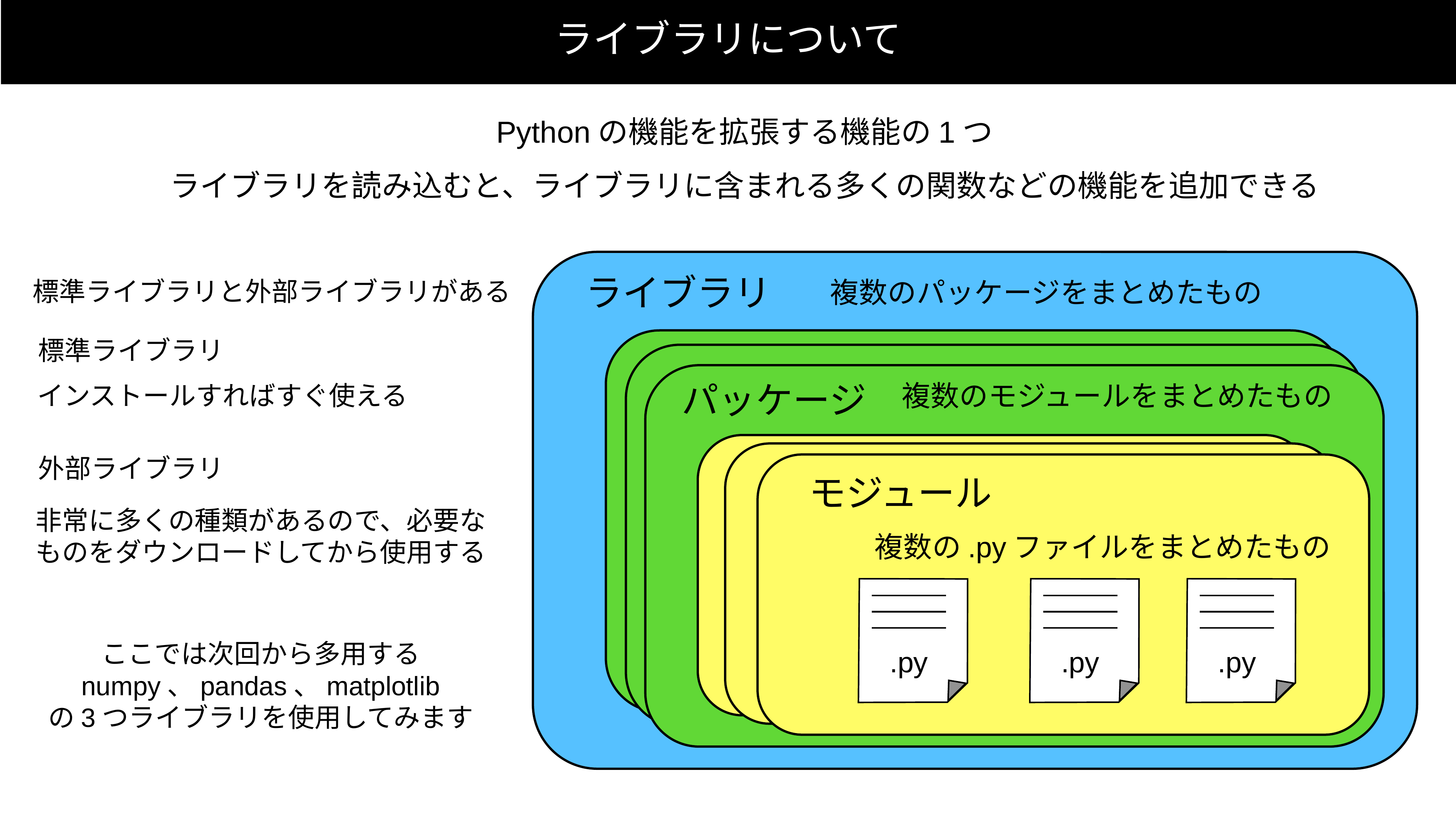

ライブラリについて
Pythonの機能を拡張する機能の1つ
ライブラリを読み込むと、ライブラリに含まれる多くの関数などの機能を追加できる

ライブラリ
標準ライブラリと外部ライブラリがある
複数のパッケージをまとめたもの

標準ライブラリ

パッケージ
複数のモジュールをまとめたもの
インストールすればすぐ使える

外部ライブラリ

モジュール
非常に多くの種類があるので、必要な
ものをダウンロードしてから使用する
複数の.pyファイルをまとめたもの

.py

.py

.py

ここでは次回から多用する
numpy、pandas、matplotlib
の3つライブラリを使用してみます